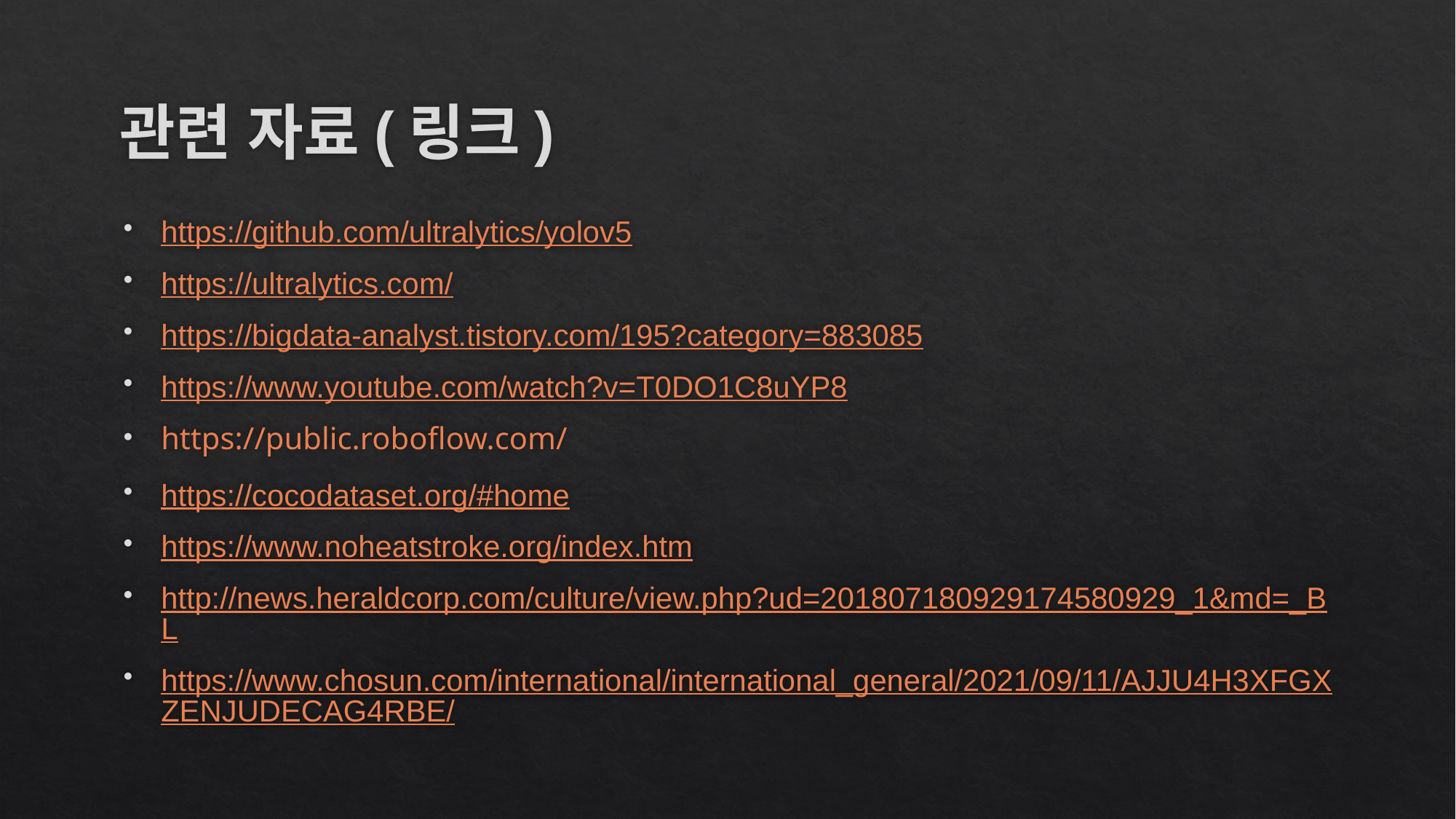

# 관련 자료(링크)
https://github.com/ultralytics/yolov5
https://ultralytics.com/
https://bigdata-analyst.tistory.com/195?category=883085
https://www.youtube.com/watch?v=T0DO1C8uYP8
https://public.roboflow.com/
https://cocodataset.org/#home
https://www.noheatstroke.org/index.htm
http://news.heraldcorp.com/culture/view.php?ud=201807180929174580929_1&md=_BL
https://www.chosun.com/international/international_general/2021/09/11/AJJU4H3XFGXZENJUDECAG4RBE/